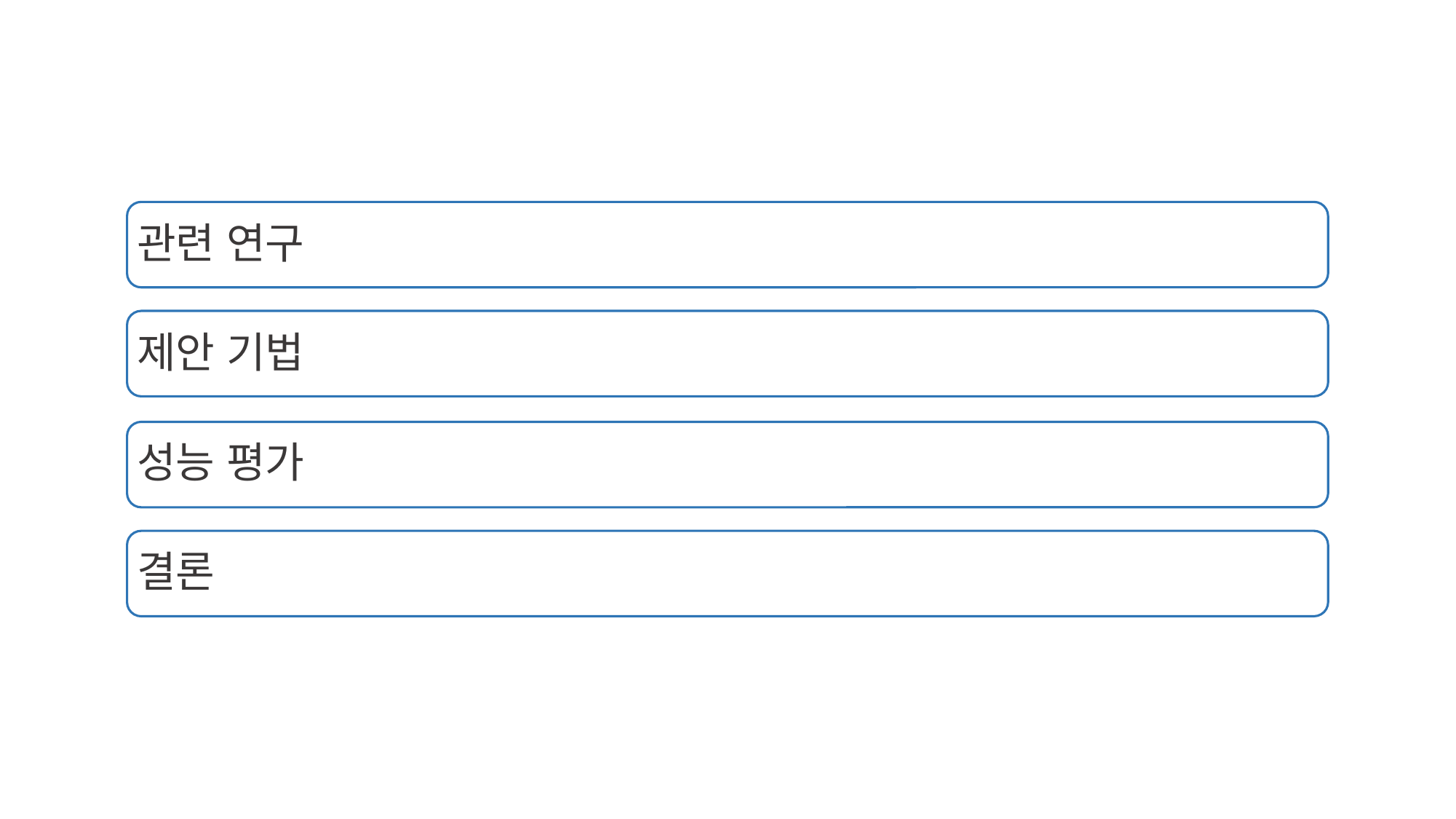

관련 연구
제안 기법
성능 평가
결론